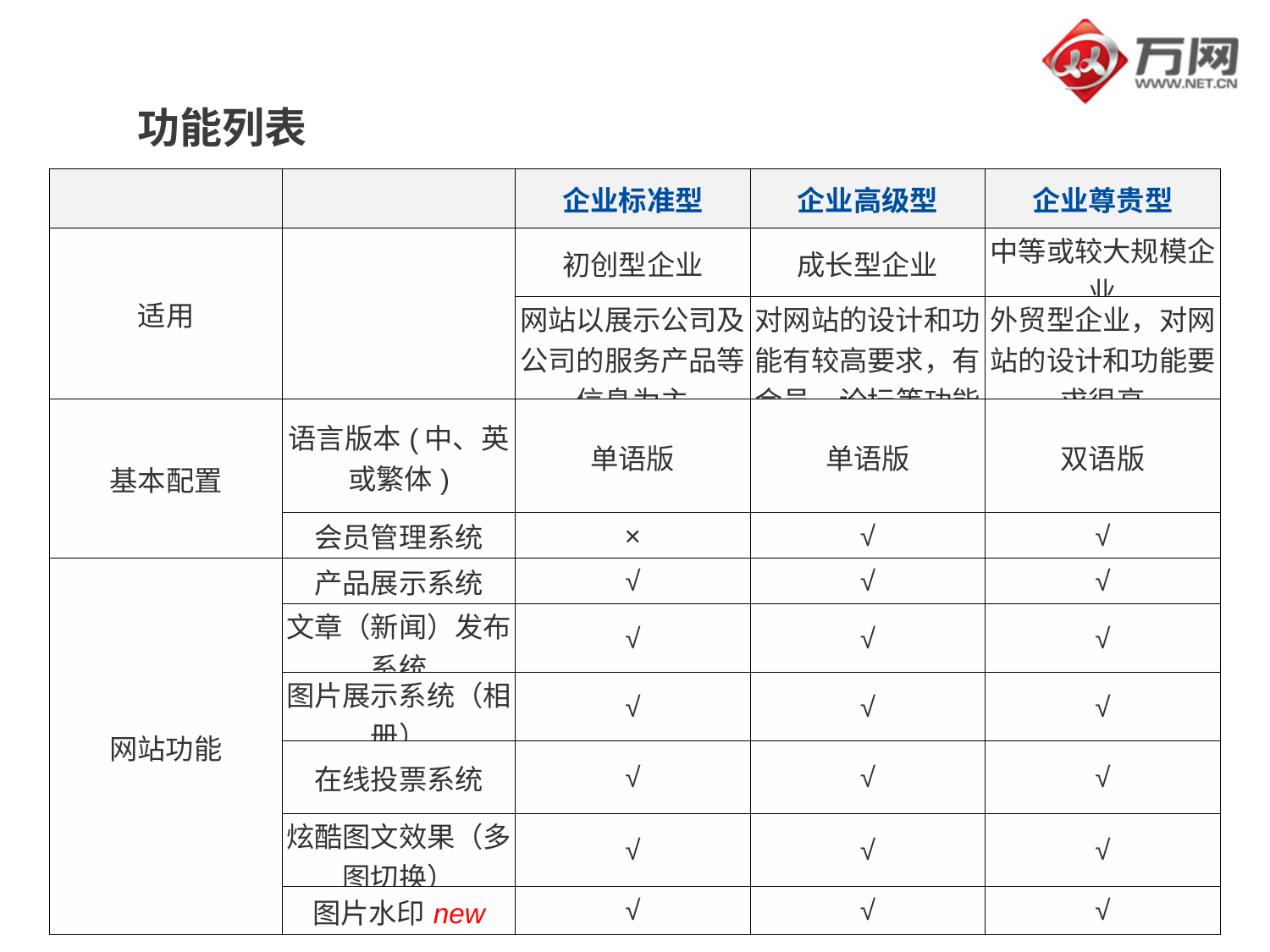

# 功能列表
|  |  | 企业标准型 | 企业高级型 | 企业尊贵型 |
| --- | --- | --- | --- | --- |
| 适用 |  | 初创型企业 | 成长型企业 | 中等或较大规模企业 |
|  |  | 网站以展示公司及公司的服务产品等信息为主 | 对网站的设计和功能有较高要求，有会员，论坛等功能 | 外贸型企业，对网站的设计和功能要求很高 |
| 基本配置 | 语言版本(中、英或繁体) | 单语版 | 单语版 | 双语版 |
|  | 会员管理系统 | × | √ | √ |
| 网站功能 | 产品展示系统 | √ | √ | √ |
|  | 文章（新闻）发布系统 | √ | √ | √ |
|  | 图片展示系统（相册） | √ | √ | √ |
|  | 在线投票系统 | √ | √ | √ |
|  | 炫酷图文效果（多图切换） | √ | √ | √ |
|  | 图片水印new | √ | √ | √ |